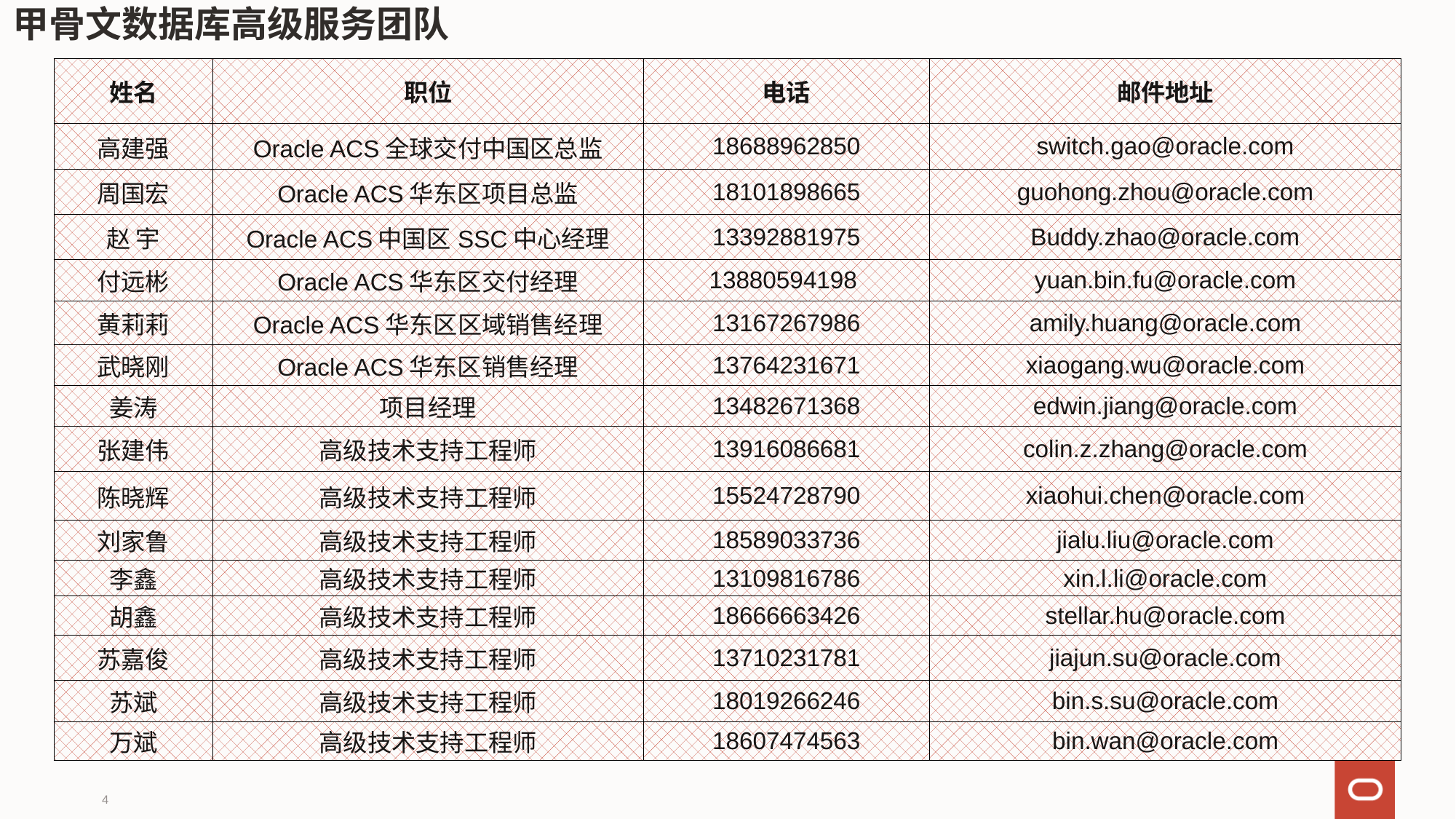

# 甲骨文数据库高级服务团队
| 姓名 | 职位 | 电话 | 邮件地址 |
| --- | --- | --- | --- |
| 高建强 | Oracle ACS全球交付中国区总监 | 18688962850 | switch.gao@oracle.com |
| 周国宏 | Oracle ACS华东区项目总监 | 18101898665 | guohong.zhou@oracle.com |
| 赵 宇 | Oracle ACS中国区SSC中心经理 | 13392881975 | Buddy.zhao@oracle.com |
| 付远彬 | Oracle ACS华东区交付经理 | 13880594198 | yuan.bin.fu@oracle.com |
| 黄莉莉 | Oracle ACS华东区区域销售经理 | 13167267986 | amily.huang@oracle.com |
| 武晓刚 | Oracle ACS华东区销售经理 | 13764231671 | xiaogang.wu@oracle.com |
| 姜涛 | 项目经理 | 13482671368 | edwin.jiang@oracle.com |
| 张建伟 | 高级技术支持工程师 | 13916086681 | colin.z.zhang@oracle.com |
| 陈晓辉 | 高级技术支持工程师 | 15524728790 | xiaohui.chen@oracle.com |
| 刘家鲁 | 高级技术支持工程师 | 18589033736 | jialu.liu@oracle.com |
| 李鑫 | 高级技术支持工程师 | 13109816786 | xin.l.li@oracle.com |
| 胡鑫 | 高级技术支持工程师 | 18666663426 | stellar.hu@oracle.com |
| 苏嘉俊 | 高级技术支持工程师 | 13710231781 | jiajun.su@oracle.com |
| 苏斌 | 高级技术支持工程师 | 18019266246 | bin.s.su@oracle.com |
| 万斌 | 高级技术支持工程师 | 18607474563 | bin.wan@oracle.com |
4